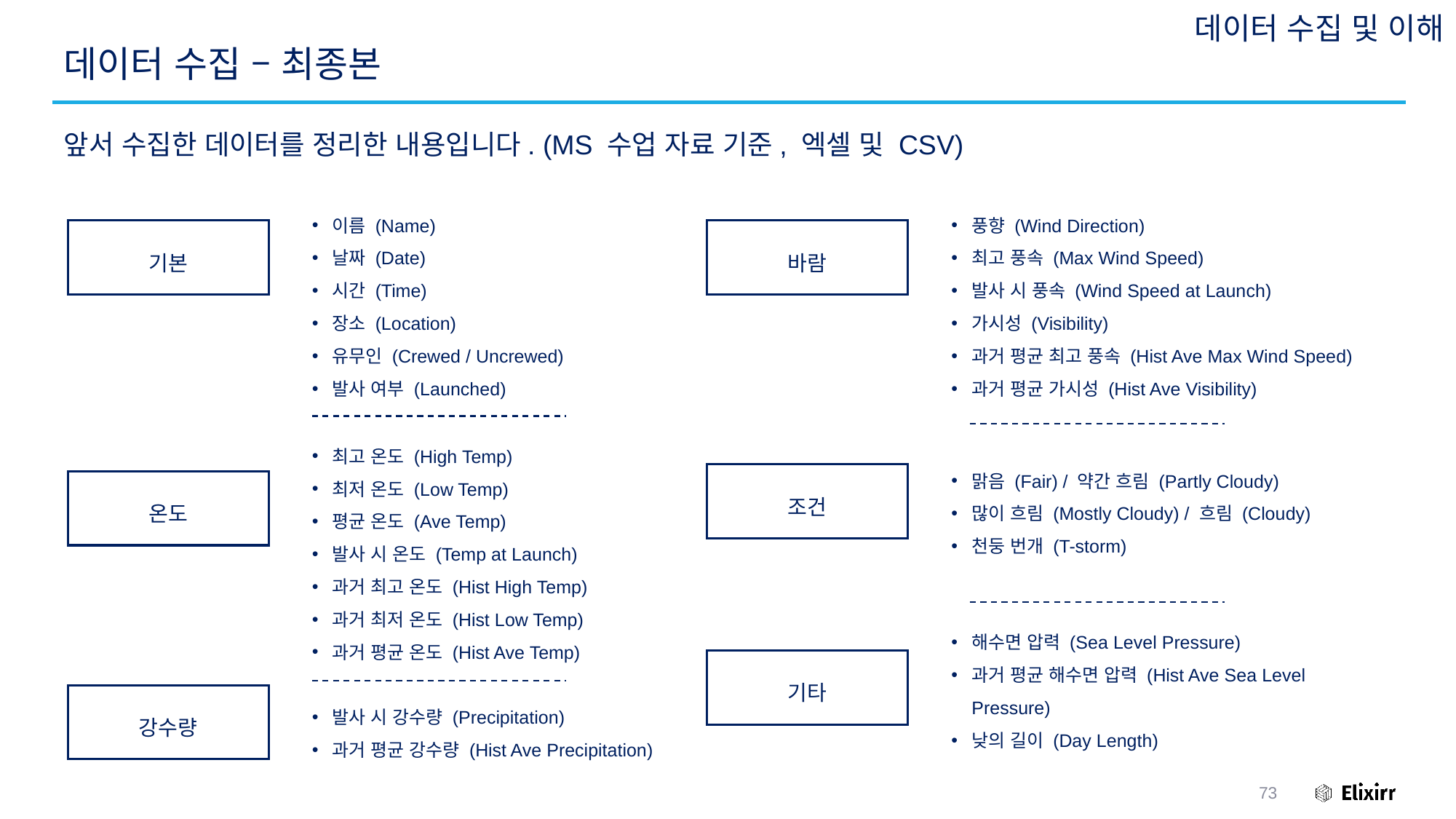

데이터 수집 및 이해
# 데이터 수집 – 최종본
앞서 수집한 데이터를 정리한 내용입니다. (MS 수업 자료 기준, 엑셀 및 CSV)
이름 (Name)
날짜 (Date)
시간 (Time)
장소 (Location)
유무인 (Crewed / Uncrewed)
발사 여부 (Launched)
풍향 (Wind Direction)
최고 풍속 (Max Wind Speed)
발사 시 풍속 (Wind Speed at Launch)
가시성 (Visibility)
과거 평균 최고 풍속 (Hist Ave Max Wind Speed)
과거 평균 가시성 (Hist Ave Visibility)
기본
바람
최고 온도 (High Temp)
최저 온도 (Low Temp)
평균 온도 (Ave Temp)
발사 시 온도 (Temp at Launch)
과거 최고 온도 (Hist High Temp)
과거 최저 온도 (Hist Low Temp)
과거 평균 온도 (Hist Ave Temp)

맑음 (Fair) / 약간 흐림 (Partly Cloudy)
많이 흐림 (Mostly Cloudy) / 흐림 (Cloudy)
천둥 번개 (T-storm)
조건
온도
해수면 압력 (Sea Level Pressure)
과거 평균 해수면 압력 (Hist Ave Sea Level Pressure)
낮의 길이 (Day Length)
기타
발사 시 강수량 (Precipitation)
과거 평균 강수량 (Hist Ave Precipitation)
강수량
73